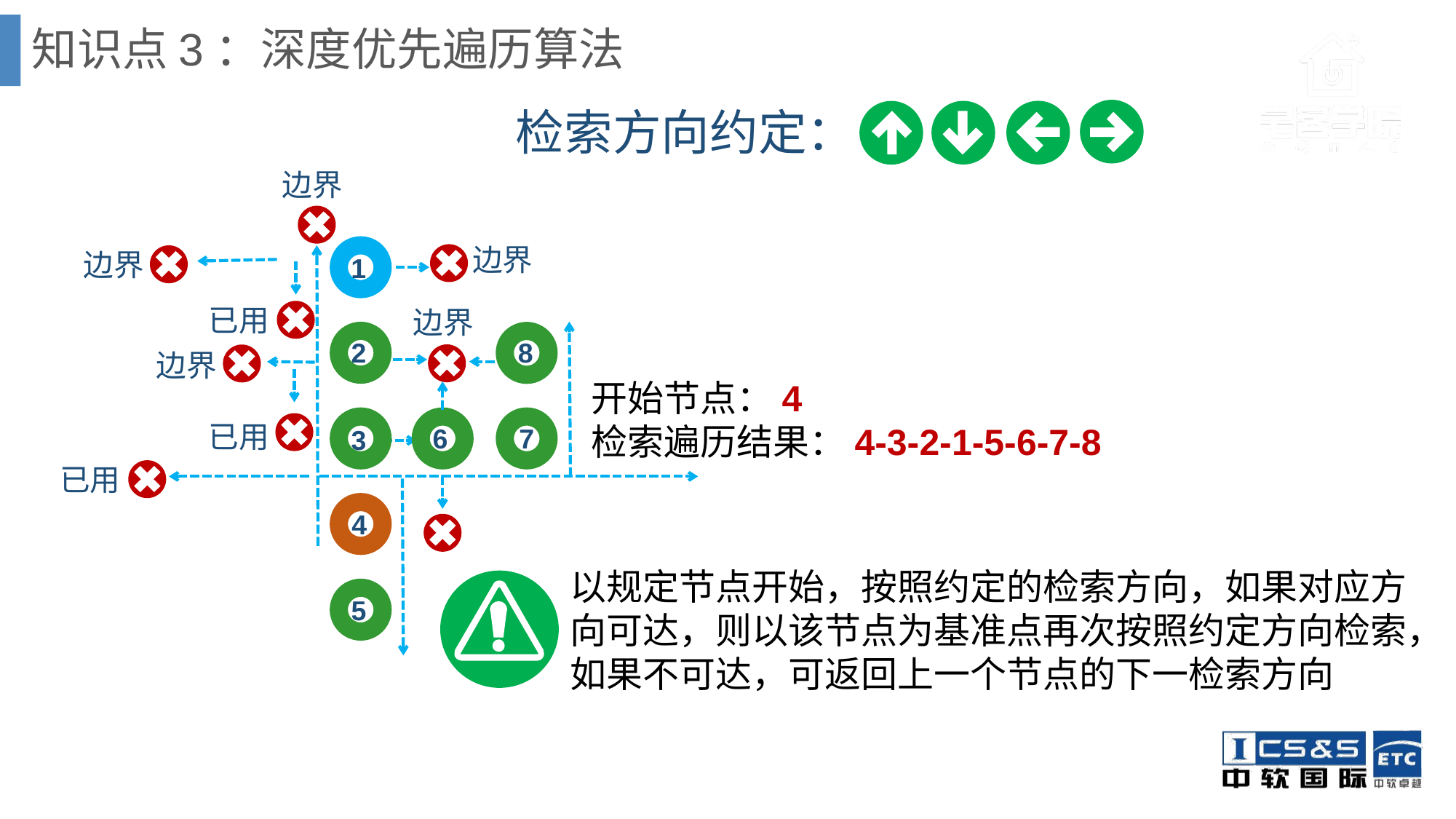

# 知识点3：深度优先遍历算法
检索方向约定：

边界

边界
边界

1
已用
边界

8
2

边界

开始节点：4
检索遍历结果：4-3-2-1-5-6-7-8
已用

6
7

3
已用

4

以规定节点开始，按照约定的检索方向，如果对应方向可达，则以该节点为基准点再次按照约定方向检索，如果不可达，可返回上一个节点的下一检索方向

5